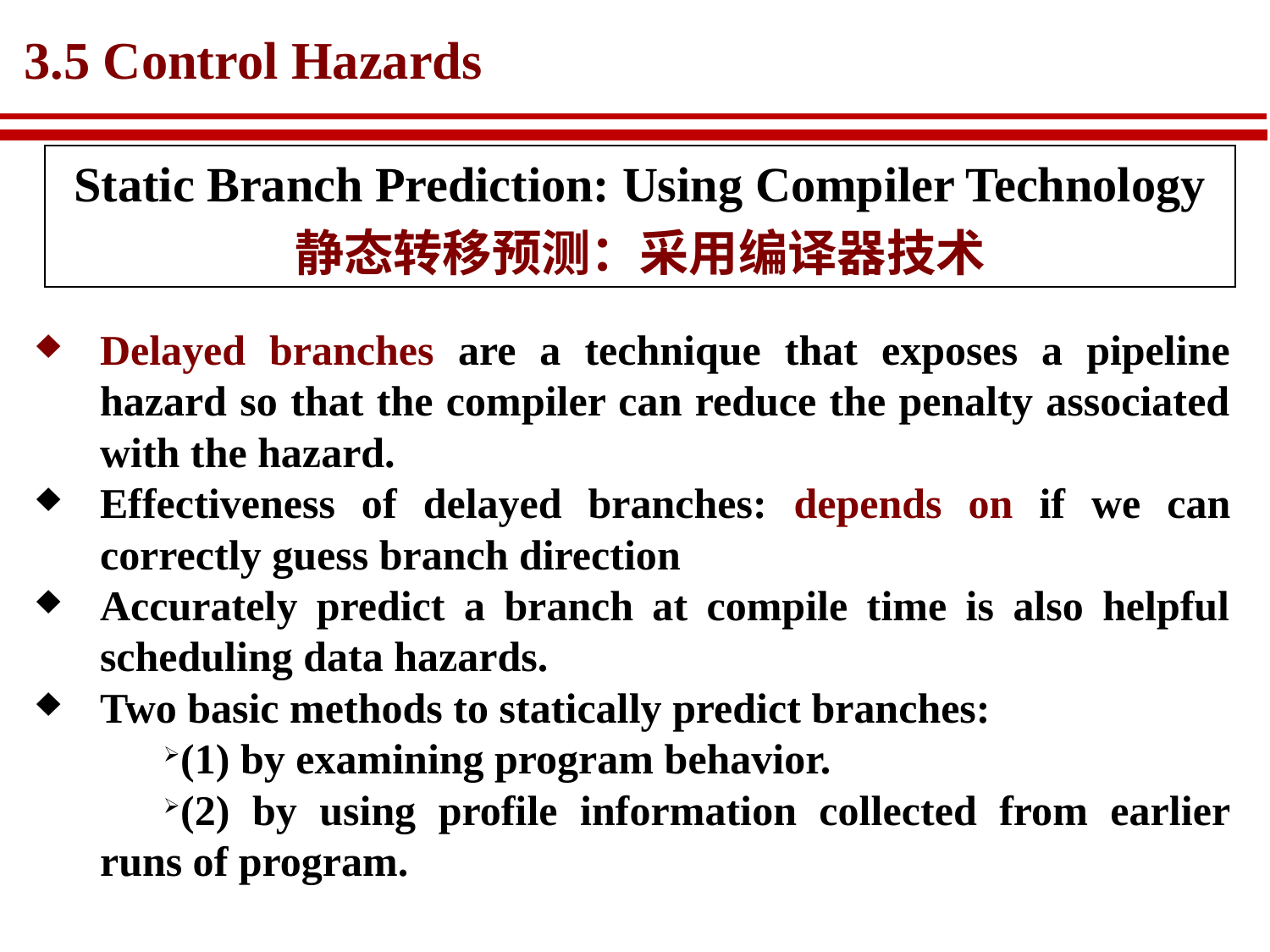

# 3.5 Control Hazards
Static Branch Prediction: Using Compiler Technology
静态转移预测：采用编译器技术
Delayed branches are a technique that exposes a pipeline hazard so that the compiler can reduce the penalty associated with the hazard.
Effectiveness of delayed branches: depends on if we can correctly guess branch direction
Accurately predict a branch at compile time is also helpful scheduling data hazards.
Two basic methods to statically predict branches:
(1) by examining program behavior.
(2) by using profile information collected from earlier runs of program.